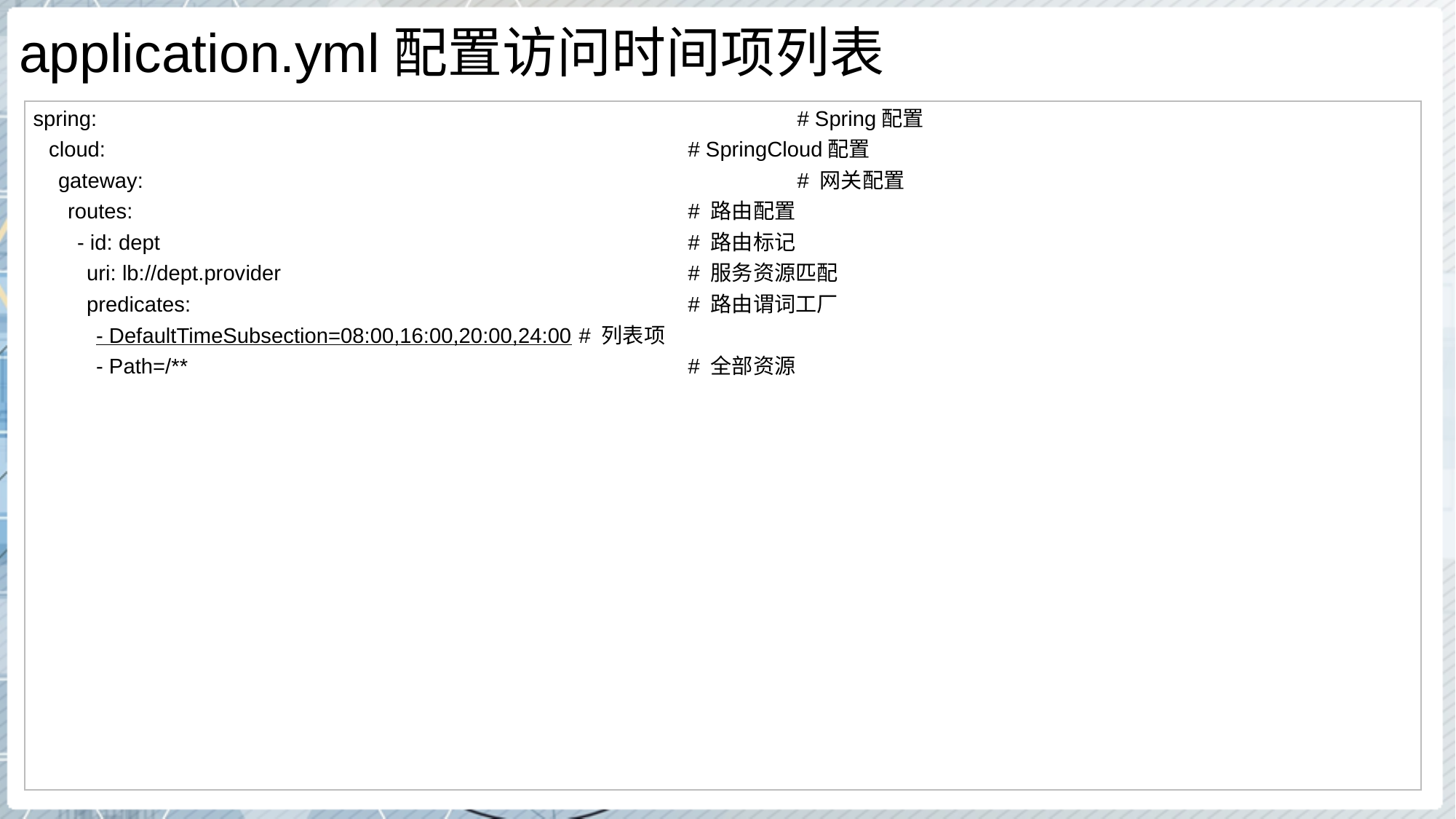

# application.yml配置访问时间项列表
| spring: # Spring配置 cloud: # SpringCloud配置 gateway: # 网关配置 routes: # 路由配置 - id: dept # 路由标记 uri: lb://dept.provider # 服务资源匹配 predicates: # 路由谓词工厂 - DefaultTimeSubsection=08:00,16:00,20:00,24:00 # 列表项 - Path=/\*\* # 全部资源 |
| --- |